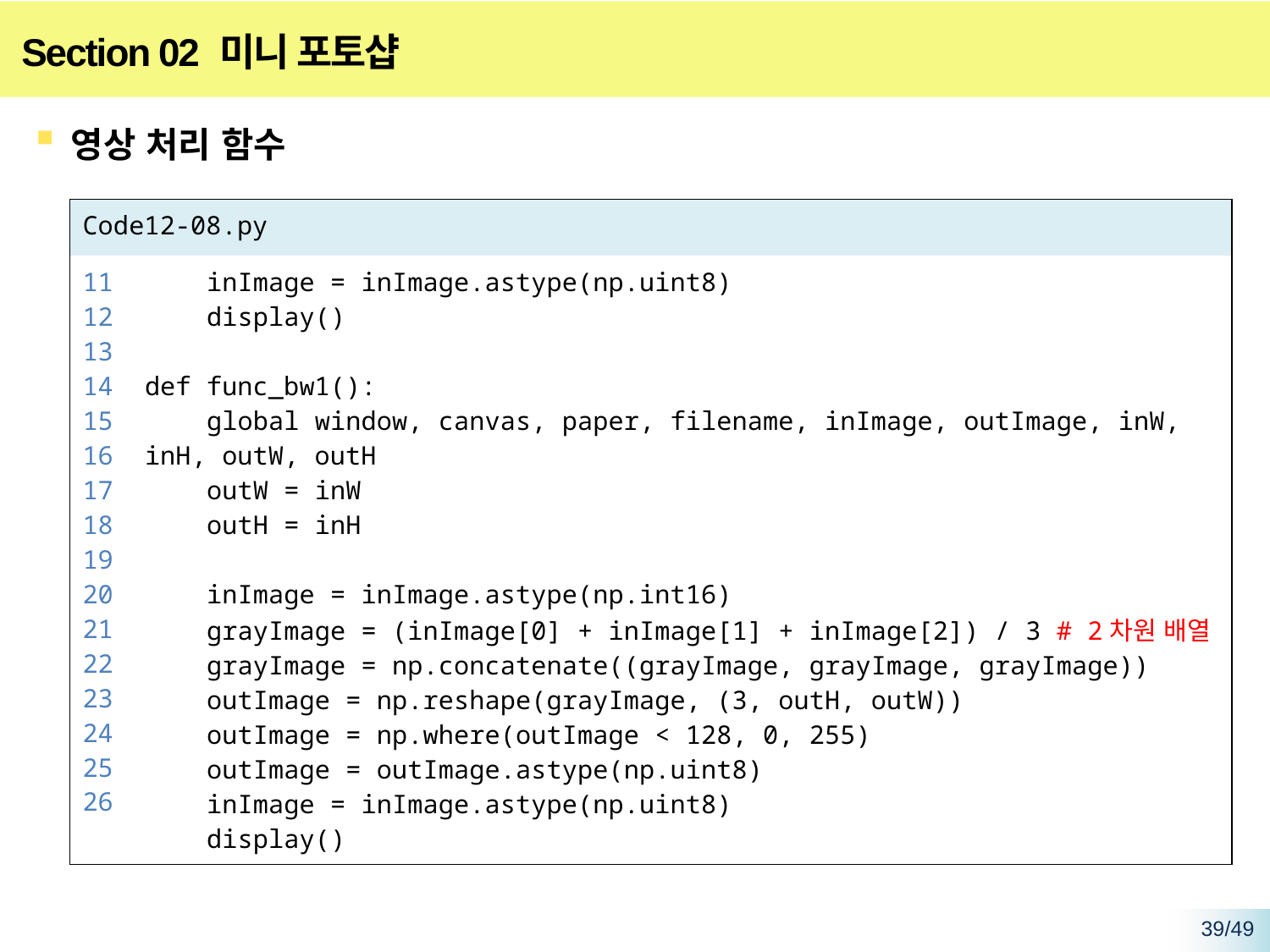

# Section 02 미니 포토샵
영상 처리 함수
| Code12-08.py |  |
| --- | --- |
| 11 12 13 14 15 16 17 18 19 20 21 22 23 24 25 26 | inImage = inImage.astype(np.uint8) display() def func\_bw1(): global window, canvas, paper, filename, inImage, outImage, inW, inH, outW, outH outW = inW outH = inH inImage = inImage.astype(np.int16) grayImage = (inImage[0] + inImage[1] + inImage[2]) / 3 # 2차원 배열 grayImage = np.concatenate((grayImage, grayImage, grayImage)) outImage = np.reshape(grayImage, (3, outH, outW)) outImage = np.where(outImage < 128, 0, 255) outImage = outImage.astype(np.uint8) inImage = inImage.astype(np.uint8) display() |